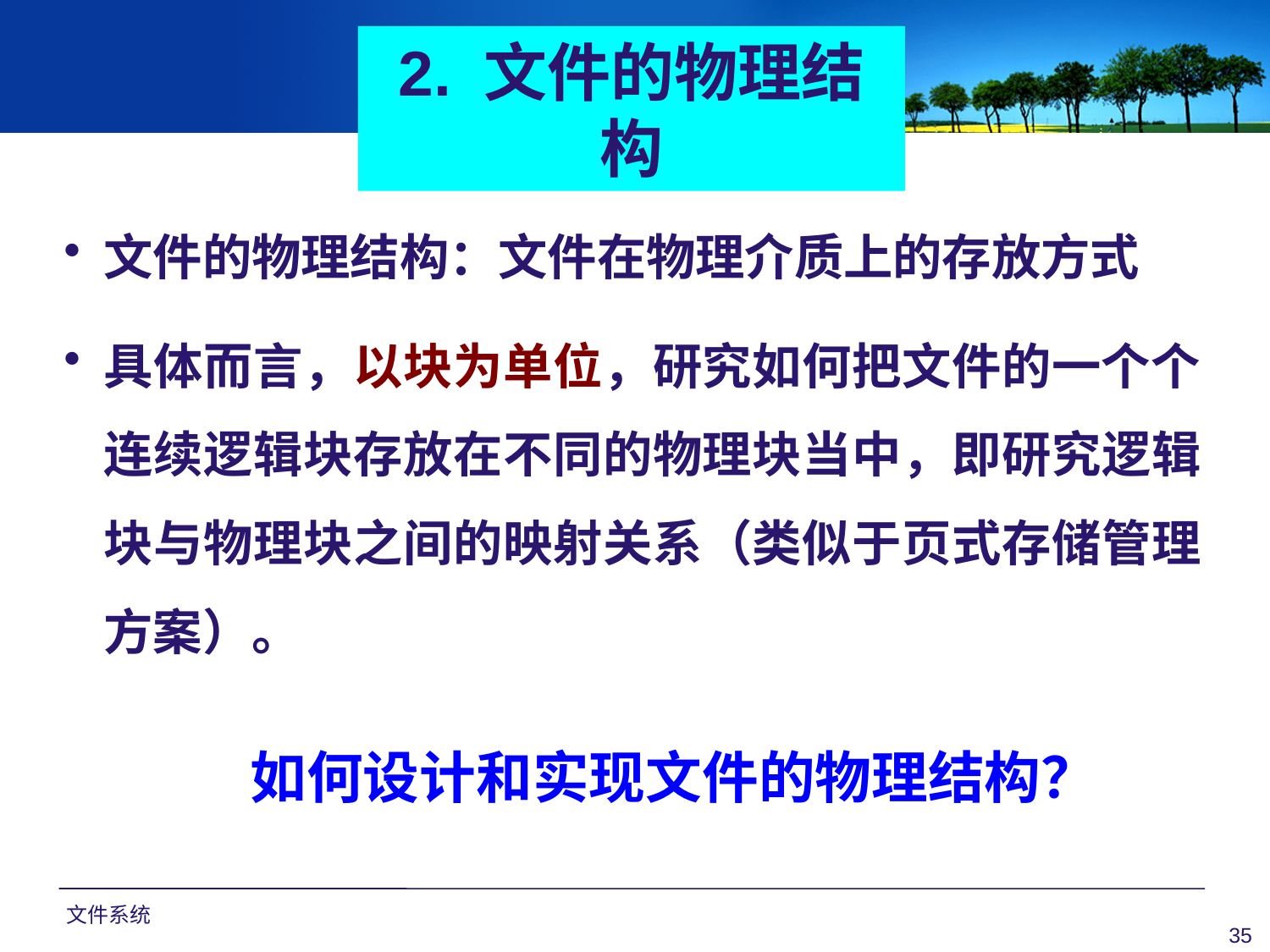

2. 文件的物理结构
文件的物理结构：文件在物理介质上的存放方式
具体而言，以块为单位，研究如何把文件的一个个连续逻辑块存放在不同的物理块当中，即研究逻辑块与物理块之间的映射关系（类似于页式存储管理方案）。
如何设计和实现文件的物理结构？
文件系统
35